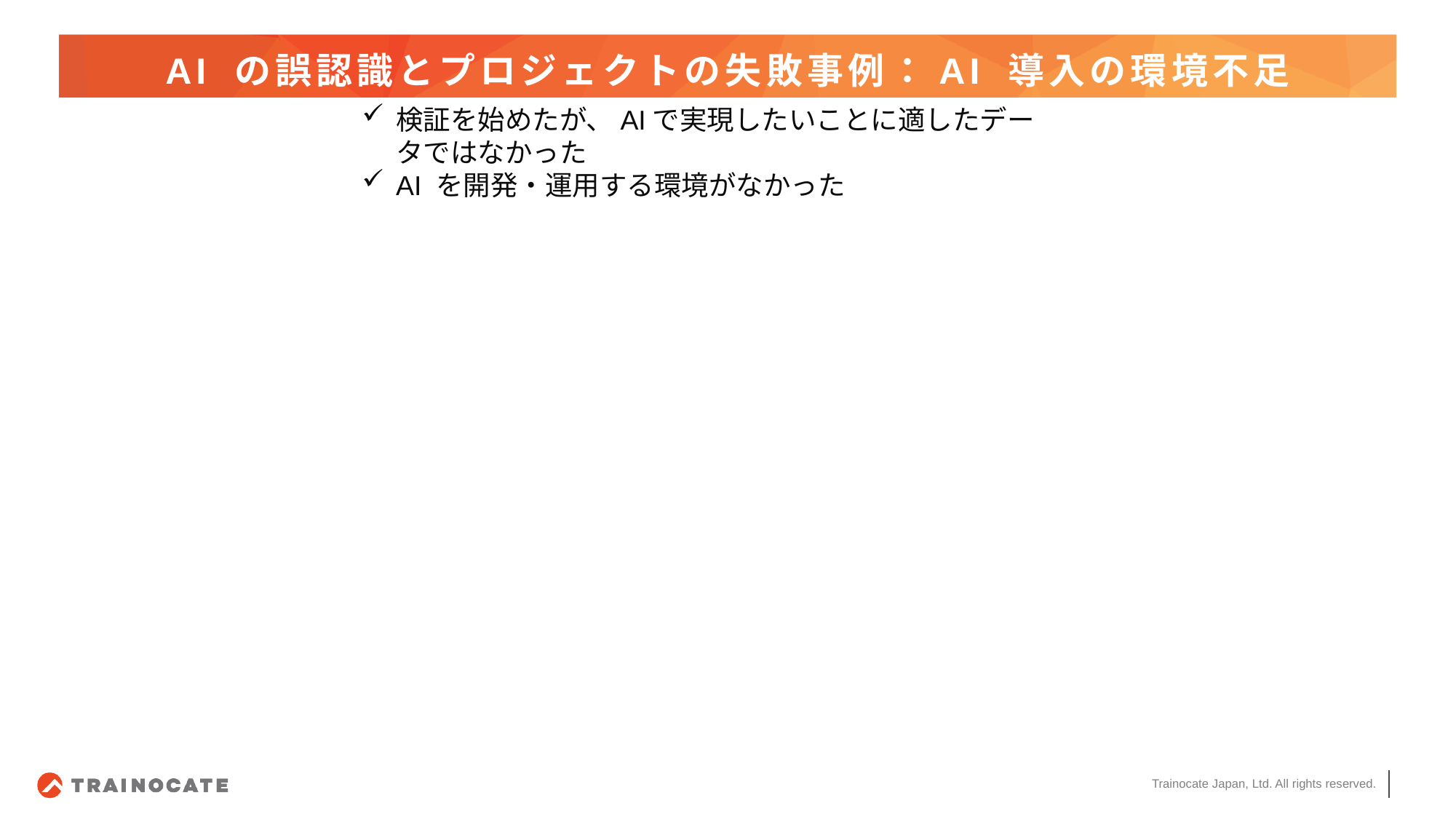

# AI の誤認識とプロジェクトの失敗事例：AI 導入の環境不足
検証を始めたが、AIで実現したいことに適したデータではなかった
AI を開発・運用する環境がなかった